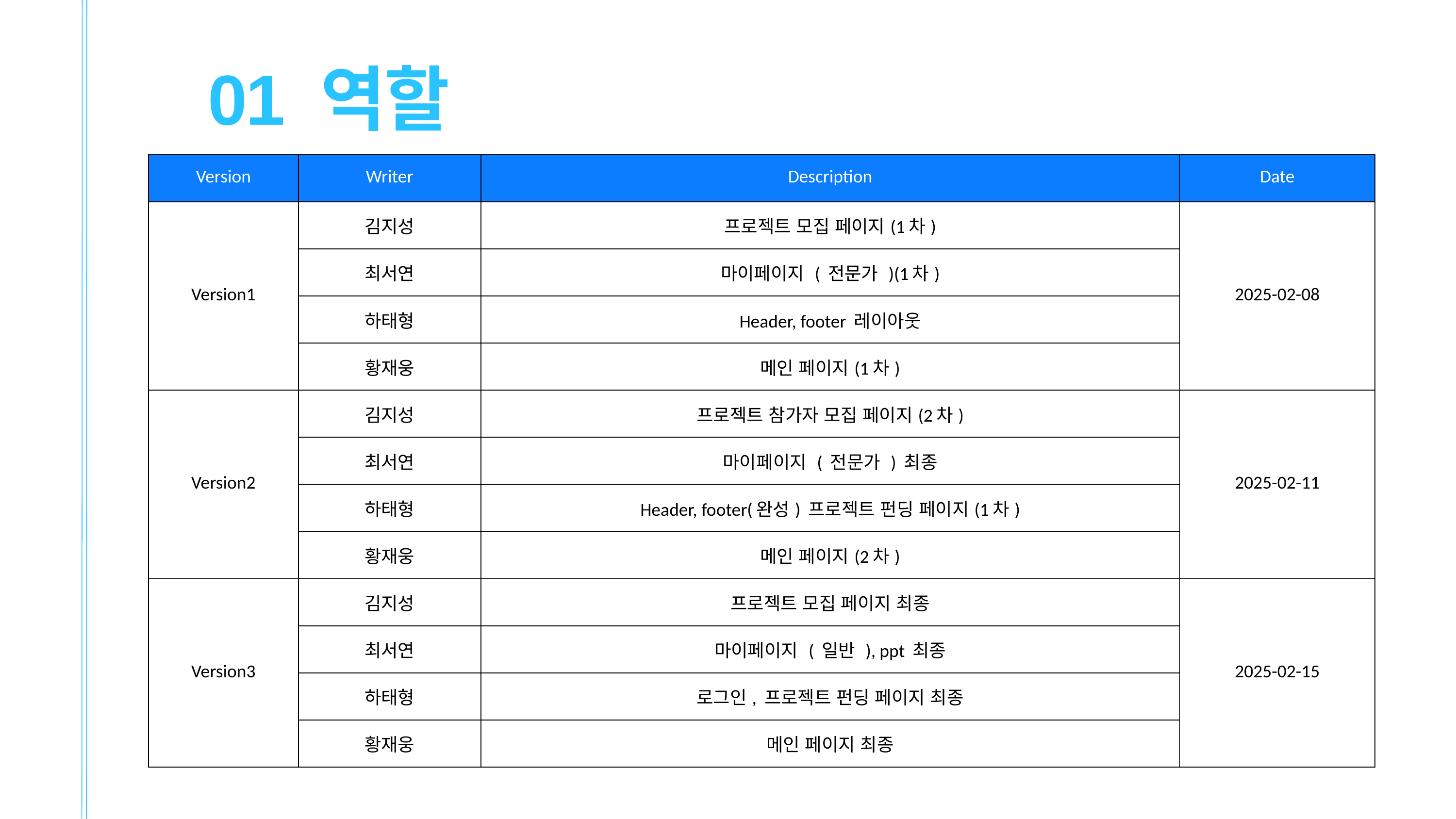

01 역할
| Version | Writer | Description | Date |
| --- | --- | --- | --- |
| Version1 | 김지성 | 프로젝트 모집 페이지(1차) | 2025-02-08 |
|  | 최서연 | 마이페이지 ( 전문가 )(1차) |  |
|  | 하태형 | Header, footer 레이아웃 |  |
|  | 황재웅 | 메인 페이지(1차) |  |
| Version2 | 김지성 | 프로젝트 참가자 모집 페이지(2차) | 2025-02-11 |
|  | 최서연 | 마이페이지 ( 전문가 ) 최종 |  |
|  | 하태형 | Header, footer(완성) 프로젝트 펀딩 페이지(1차) |  |
|  | 황재웅 | 메인 페이지(2차) |  |
| Version3 | 김지성 | 프로젝트 모집 페이지 최종 | 2025-02-15 |
|  | 최서연 | 마이페이지 ( 일반 ), ppt 최종 |  |
|  | 하태형 | 로그인, 프로젝트 펀딩 페이지 최종 |  |
|  | 황재웅 | 메인 페이지 최종 |  |